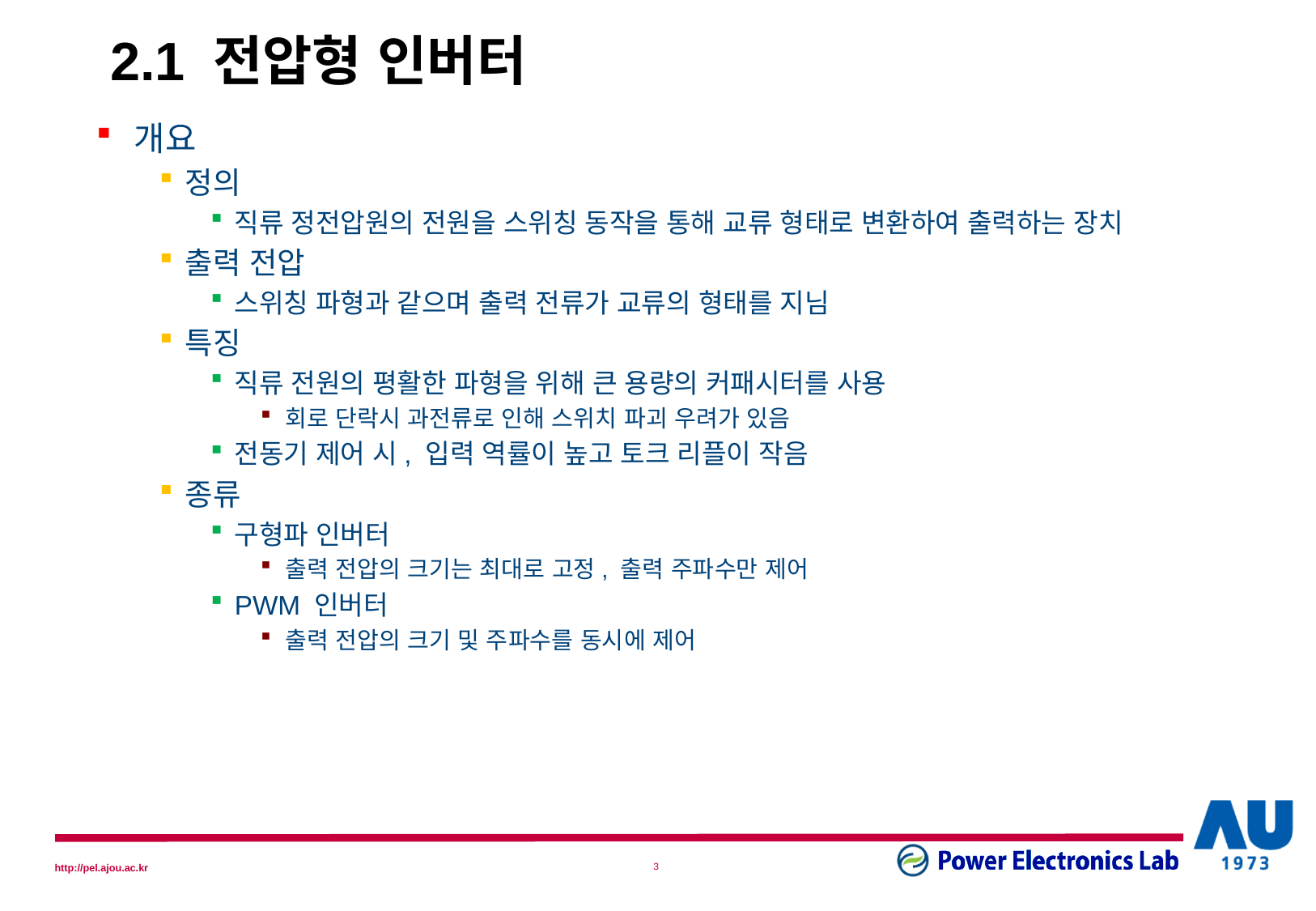

# 2.1 전압형 인버터
개요
정의
직류 정전압원의 전원을 스위칭 동작을 통해 교류 형태로 변환하여 출력하는 장치
출력 전압
스위칭 파형과 같으며 출력 전류가 교류의 형태를 지님
특징
직류 전원의 평활한 파형을 위해 큰 용량의 커패시터를 사용
회로 단락시 과전류로 인해 스위치 파괴 우려가 있음
전동기 제어 시, 입력 역률이 높고 토크 리플이 작음
종류
구형파 인버터
출력 전압의 크기는 최대로 고정, 출력 주파수만 제어
PWM 인버터
출력 전압의 크기 및 주파수를 동시에 제어
3